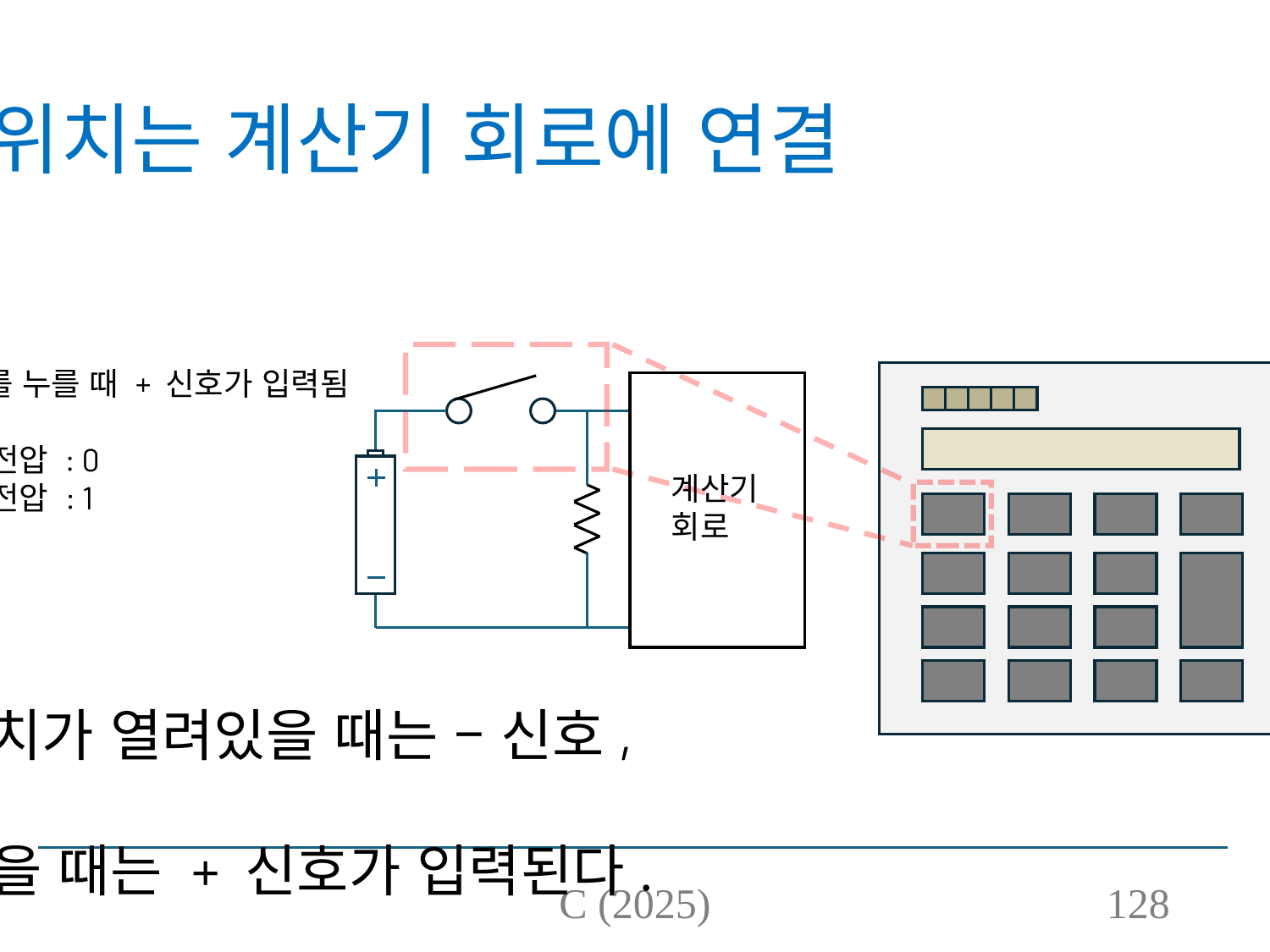

# 스위치는 계산기 회로에 연결

스위치를 누를 때 + 신호가 입력됨

 - 전압 : 0
+ 전압 : 1

계산기
회로

스위치가 열려있을 때는 – 신호,

눌렸을 때는 + 신호가 입력된다.
C (2025)
128